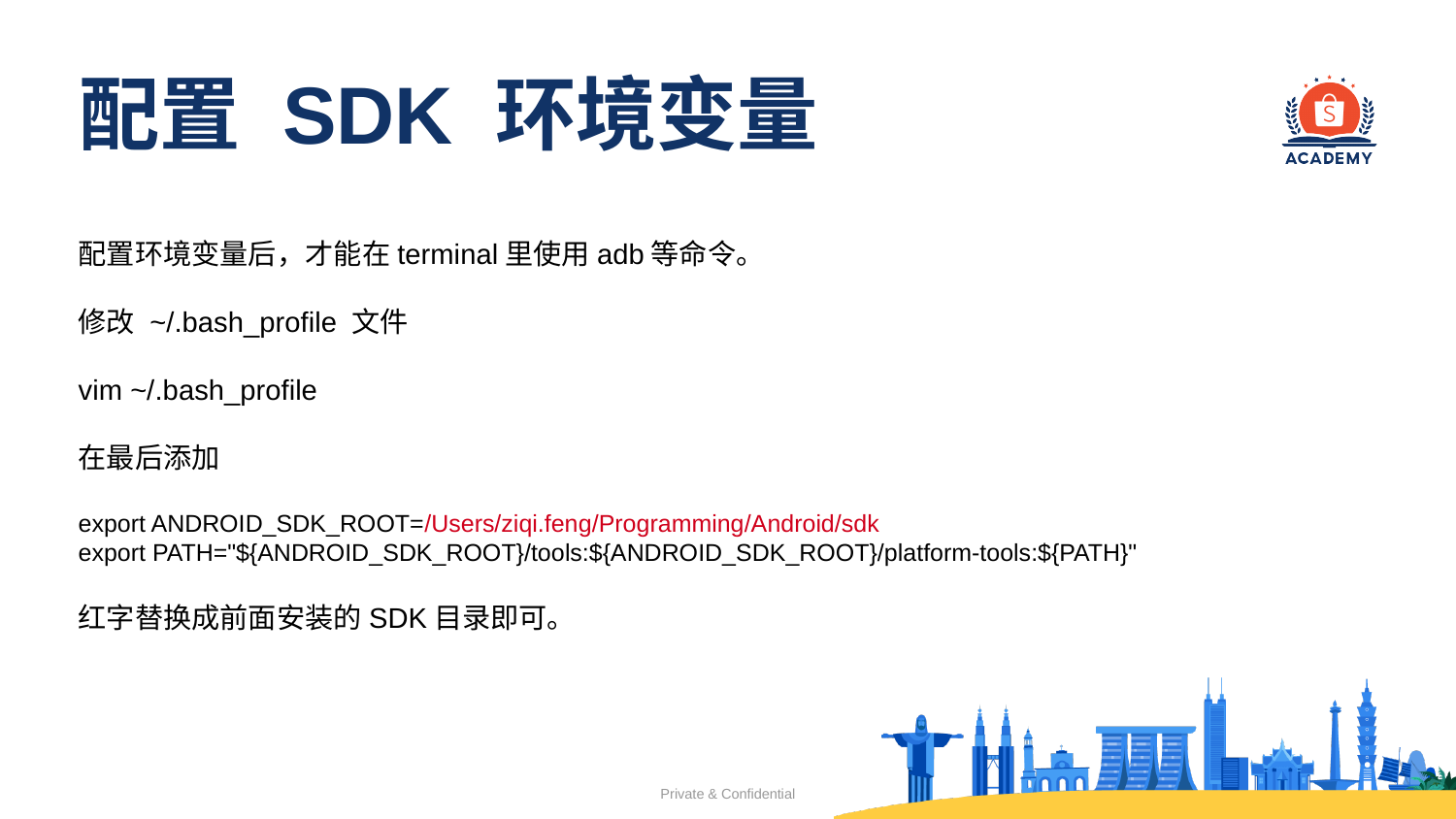

# 配置 SDK 环境变量

配置环境变量后，才能在terminal里使用adb等命令。

修改 ~/.bash_profile 文件

vim ~/.bash_profile

在最后添加

export ANDROID_SDK_ROOT=/Users/ziqi.feng/Programming/Android/sdk
export PATH="${ANDROID_SDK_ROOT}/tools:${ANDROID_SDK_ROOT}/platform-tools:${PATH}"

红字替换成前面安装的SDK目录即可。